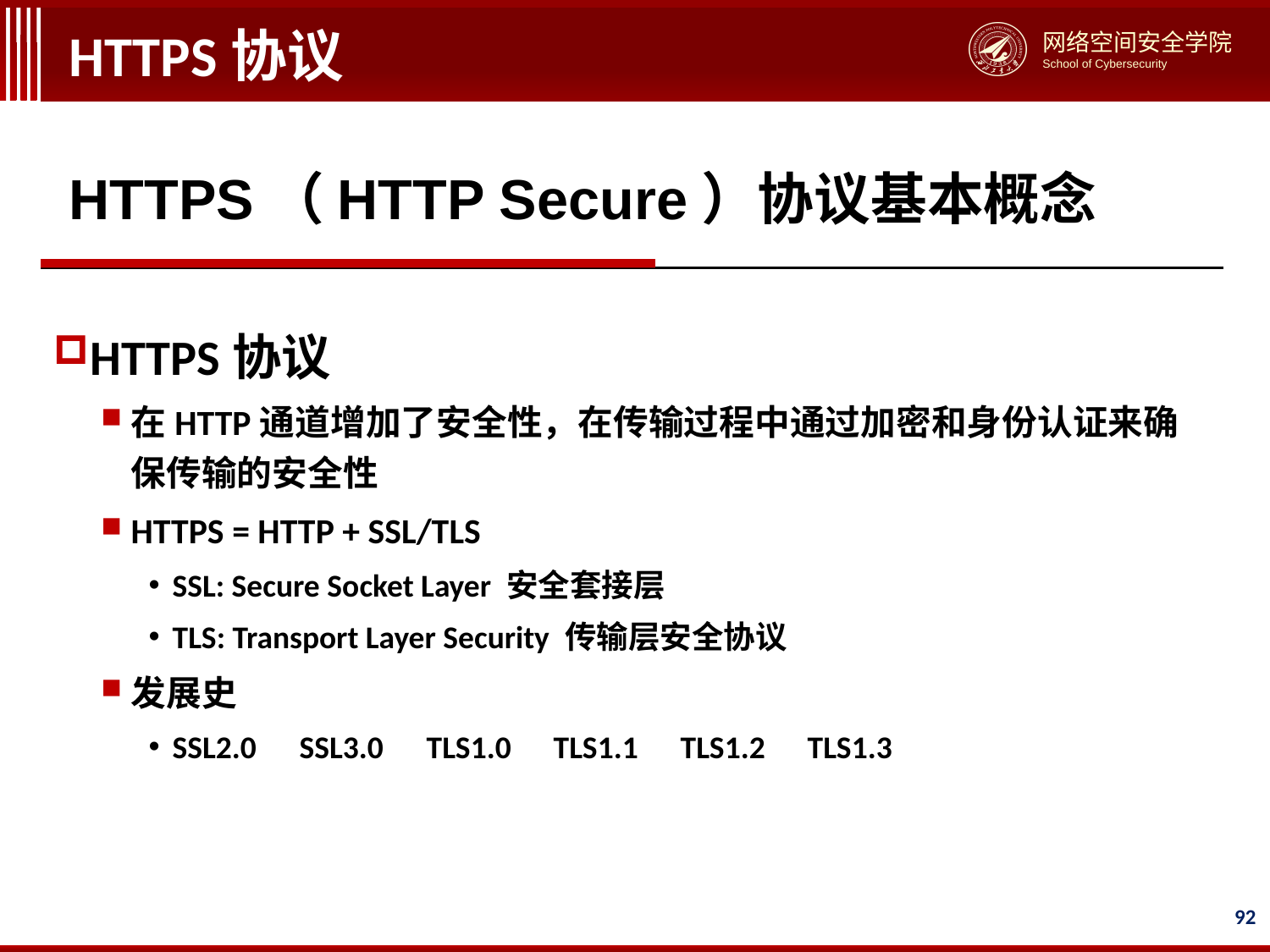

# HTTPS协议
HTTPS（HTTP Secure）协议基本概念
HTTPS协议
在HTTP通道增加了安全性，在传输过程中通过加密和身份认证来确保传输的安全性
HTTPS = HTTP + SSL/TLS
SSL: Secure Socket Layer 安全套接层
TLS: Transport Layer Security 传输层安全协议
发展史
SSL2.0	SSL3.0	TLS1.0	TLS1.1	TLS1.2	TLS1.3